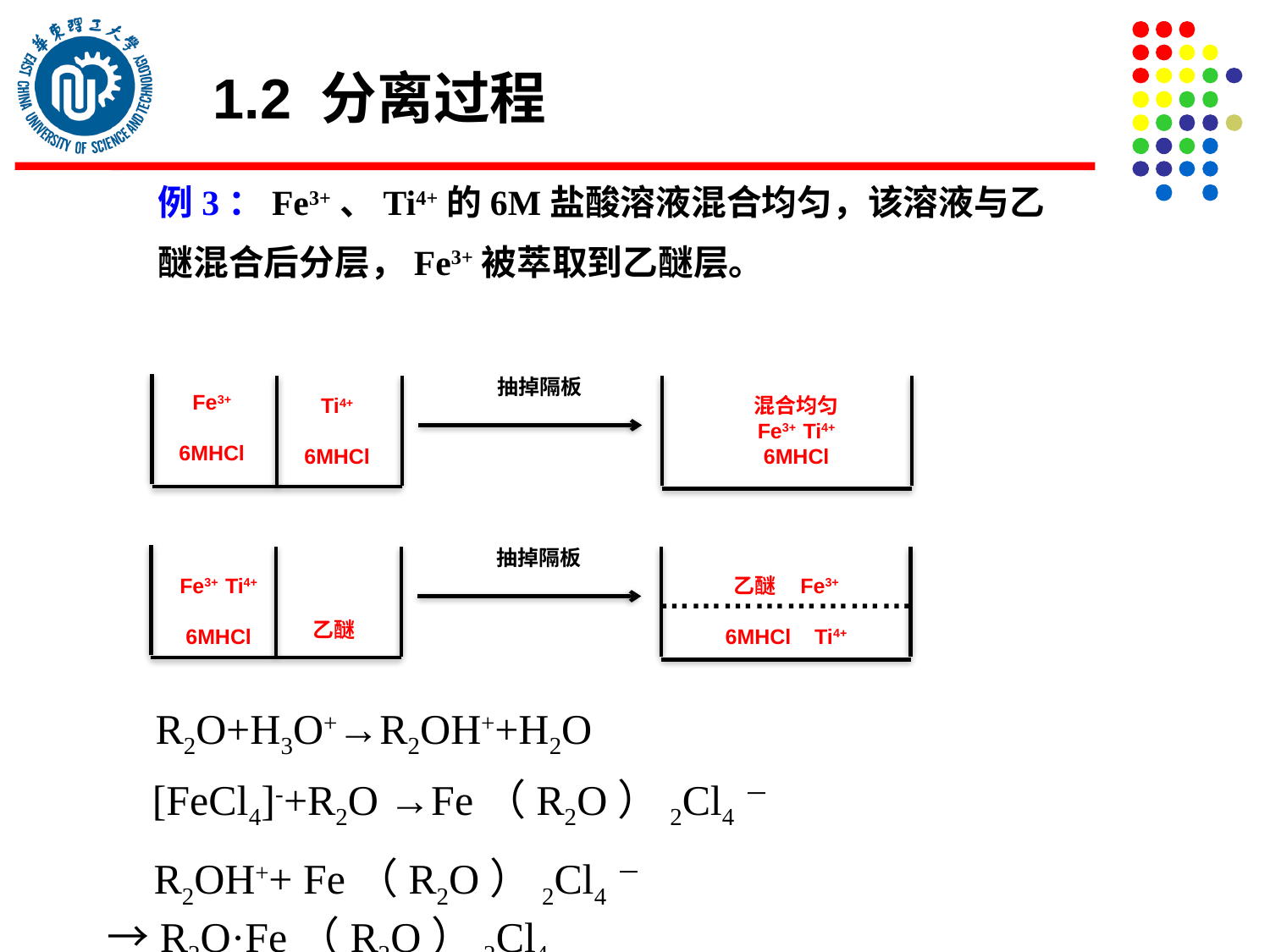

1.2 分离过程
        例3：Fe3+、Ti4+的6M盐酸溶液混合均匀，该溶液与乙
        醚混合后分层，Fe3+被萃取到乙醚层。
抽掉隔板
Fe3+

6MHCl
Ti4+

6MHCl
混合均匀
Fe3+  Ti4+
6MHCl
抽掉隔板
Fe3+  Ti4+

6MHCl
乙醚    Fe3+

6MHCl    Ti4+
……………………

乙醚
R2O+H3O+→R2OH++H2O
[FeCl4]-+R2O →Fe（R2O）2Cl4－
R2OH++ Fe（R2O）2Cl4－→R2O·Fe（R2O）2Cl4
16